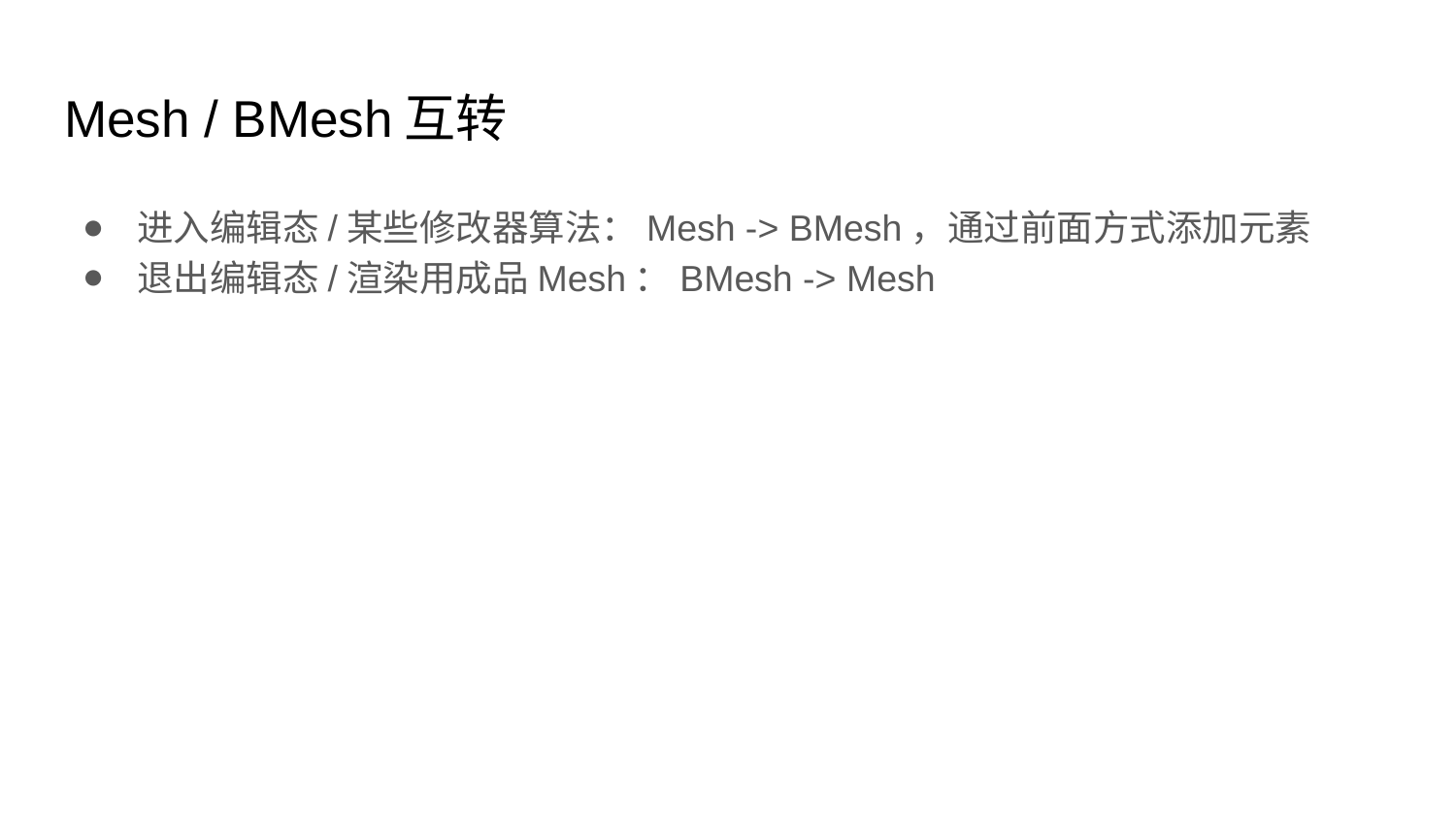

# Mesh / BMesh互转
进入编辑态/某些修改器算法：Mesh -> BMesh，通过前面方式添加元素
退出编辑态/渲染用成品Mesh：BMesh -> Mesh